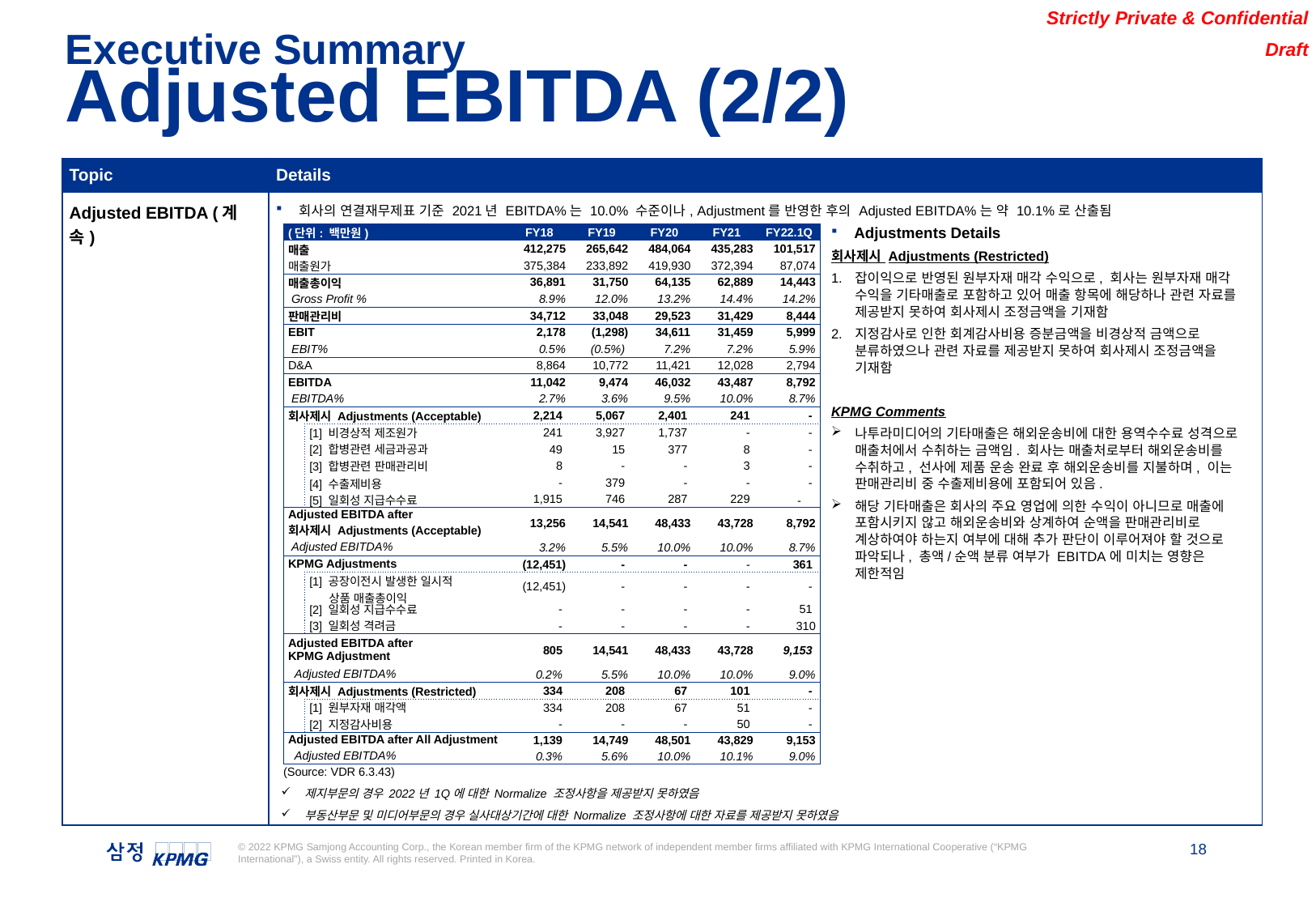

Executive Summary
Adjusted EBITDA (2/2)
| Topic | Details |
| --- | --- |
| Adjusted EBITDA (계속) | 회사의 연결재무제표 기준 2021년 EBITDA%는 10.0% 수준이나, Adjustment를 반영한 후의 Adjusted EBITDA%는 약 10.1%로 산출됨 |
| (단위: 백만원) |  | FY18 | FY19 | FY20 | FY21 | FY22.1Q |
| --- | --- | --- | --- | --- | --- | --- |
| 매출 |  | 412,275 | 265,642 | 484,064 | 435,283 | 101,517 |
| 매출원가 |  | 375,384 | 233,892 | 419,930 | 372,394 | 87,074 |
| 매출총이익 |  | 36,891 | 31,750 | 64,135 | 62,889 | 14,443 |
| Gross Profit % |  | 8.9% | 12.0% | 13.2% | 14.4% | 14.2% |
| 판매관리비 |  | 34,712 | 33,048 | 29,523 | 31,429 | 8,444 |
| EBIT |  | 2,178 | (1,298) | 34,611 | 31,459 | 5,999 |
| EBIT% |  | 0.5% | (0.5%) | 7.2% | 7.2% | 5.9% |
| D&A |  | 8,864 | 10,772 | 11,421 | 12,028 | 2,794 |
| EBITDA |  | 11,042 | 9,474 | 46,032 | 43,487 | 8,792 |
| EBITDA% |  | 2.7% | 3.6% | 9.5% | 10.0% | 8.7% |
| 회사제시 Adjustments (Acceptable) |  | 2,214 | 5,067 | 2,401 | 241 | - |
|  | [1] 비경상적 제조원가 | 241 | 3,927 | 1,737 | - | - |
|  | [2] 합병관련 세금과공과 | 49 | 15 | 377 | 8 | - |
|  | [3] 합병관련 판매관리비 | 8 | - | - | 3 | - |
|  | [4] 수출제비용 | - | 379 | - | - | - |
|  | [5] 일회성 지급수수료 | 1,915 | 746 | 287 | 229 | - |
| Adjusted EBITDA after 회사제시 Adjustments (Acceptable) |  | 13,256 | 14,541 | 48,433 | 43,728 | 8,792 |
| Adjusted EBITDA% |  | 3.2% | 5.5% | 10.0% | 10.0% | 8.7% |
| KPMG Adjustments |  | (12,451) | - | - | - | 361 |
|  | [1] 공장이전시 발생한 일시적 상품 매출총이익 | (12,451) | - | - | - | - |
|  | [2] 일회성 지급수수료 | - | - | - | - | 51 |
|  | [3] 일회성 격려금 | - | - | - | - | 310 |
| Adjusted EBITDA after KPMG Adjustment |  | 805 | 14,541 | 48,433 | 43,728 | 9,153 |
| Adjusted EBITDA% |  | 0.2% | 5.5% | 10.0% | 10.0% | 9.0% |
| 회사제시 Adjustments (Restricted) |  | 334 | 208 | 67 | 101 | - |
|  | [1] 원부자재 매각액 | 334 | 208 | 67 | 51 | - |
|  | [2] 지정감사비용 | - | - | - | 50 | - |
| Adjusted EBITDA after All Adjustment |  | 1,139 | 14,749 | 48,501 | 43,829 | 9,153 |
| Adjusted EBITDA% |  | 0.3% | 5.6% | 10.0% | 10.1% | 9.0% |
 Adjustments Details
회사제시 Adjustments (Restricted)
잡이익으로 반영된 원부자재 매각 수익으로, 회사는 원부자재 매각 수익을 기타매출로 포함하고 있어 매출 항목에 해당하나 관련 자료를 제공받지 못하여 회사제시 조정금액을 기재함
지정감사로 인한 회계감사비용 증분금액을 비경상적 금액으로 분류하였으나 관련 자료를 제공받지 못하여 회사제시 조정금액을 기재함

KPMG Comments
나투라미디어의 기타매출은 해외운송비에 대한 용역수수료 성격으로 매출처에서 수취하는 금액임. 회사는 매출처로부터 해외운송비를 수취하고, 선사에 제품 운송 완료 후 해외운송비를 지불하며, 이는 판매관리비 중 수출제비용에 포함되어 있음.
해당 기타매출은 회사의 주요 영업에 의한 수익이 아니므로 매출에 포함시키지 않고 해외운송비와 상계하여 순액을 판매관리비로 계상하여야 하는지 여부에 대해 추가 판단이 이루어져야 할 것으로 파악되나, 총액/순액 분류 여부가 EBITDA에 미치는 영향은 제한적임
(Source: VDR 6.3.43)
제지부문의 경우 2022년 1Q에 대한 Normalize 조정사항을 제공받지 못하였음
부동산부문 및 미디어부문의 경우 실사대상기간에 대한 Normalize 조정사항에 대한 자료를 제공받지 못하였음